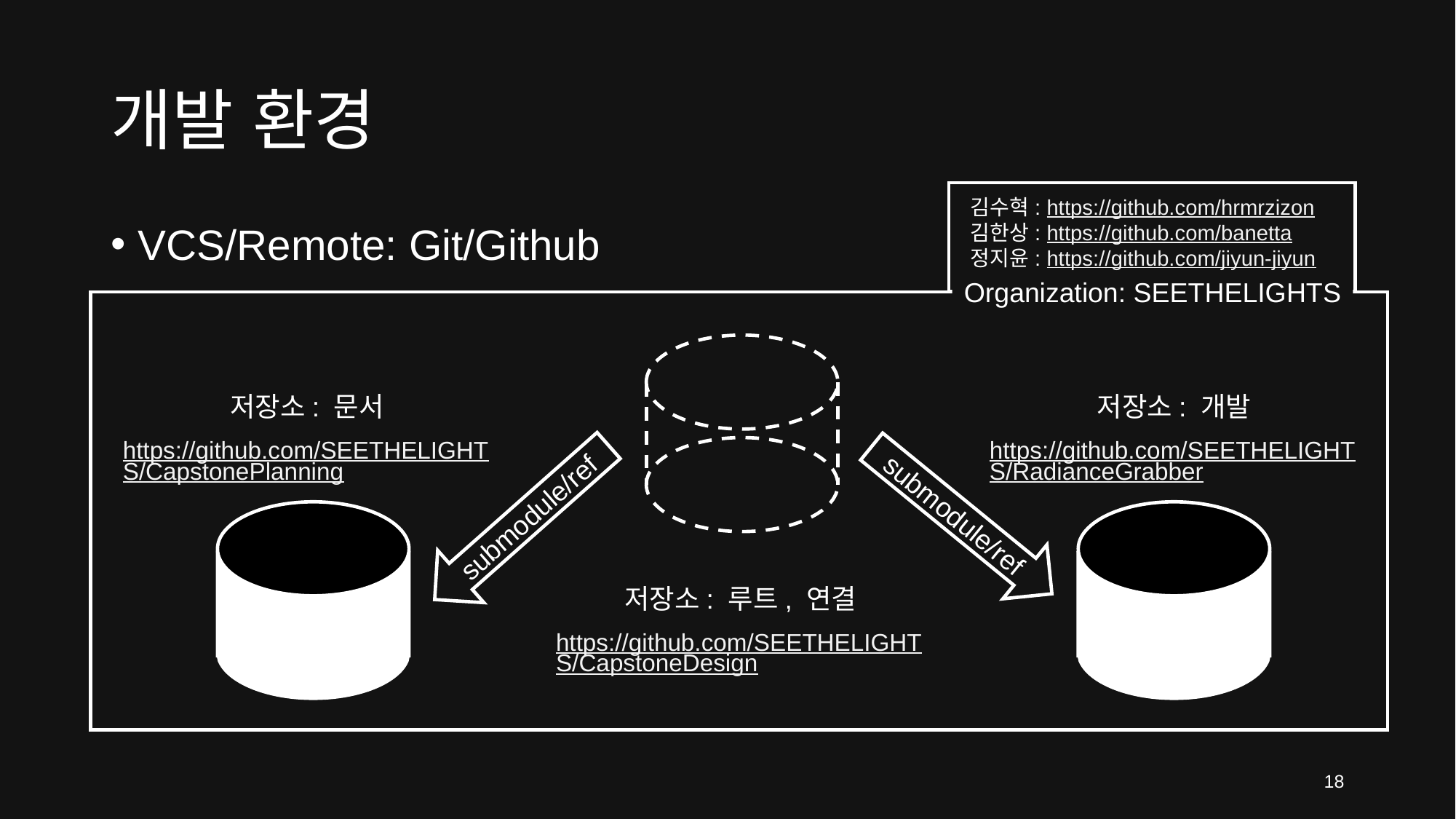

# 개발 환경

 김수혁: https://github.com/hrmrzizon
 김한상: https://github.com/banetta
 정지윤: https://github.com/jiyun-jiyun
VCS/Remote: Git/Github
Organization: SEETHELIGHTS

저장소: 문서
https://github.com/SEETHELIGHTS/CapstonePlanning
저장소: 개발
https://github.com/SEETHELIGHTS/RadianceGrabber

submodule/ref
submodule/ref

저장소: 루트, 연결
https://github.com/SEETHELIGHTS/CapstoneDesign

18